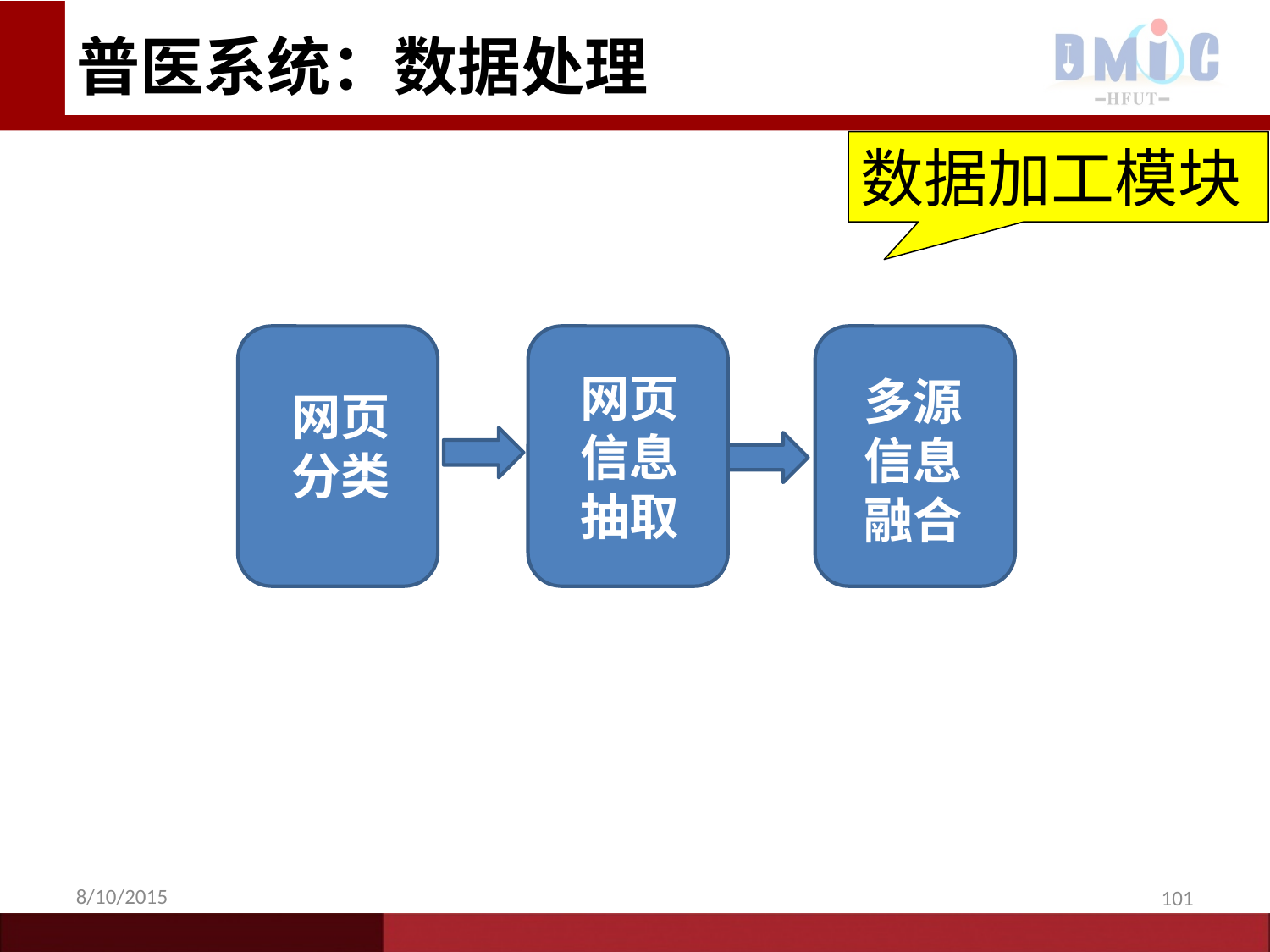

# 普医系统：数据处理
数据加工模块

网页信息抽取
多源信息融合
网页分类

8/10/2015
101